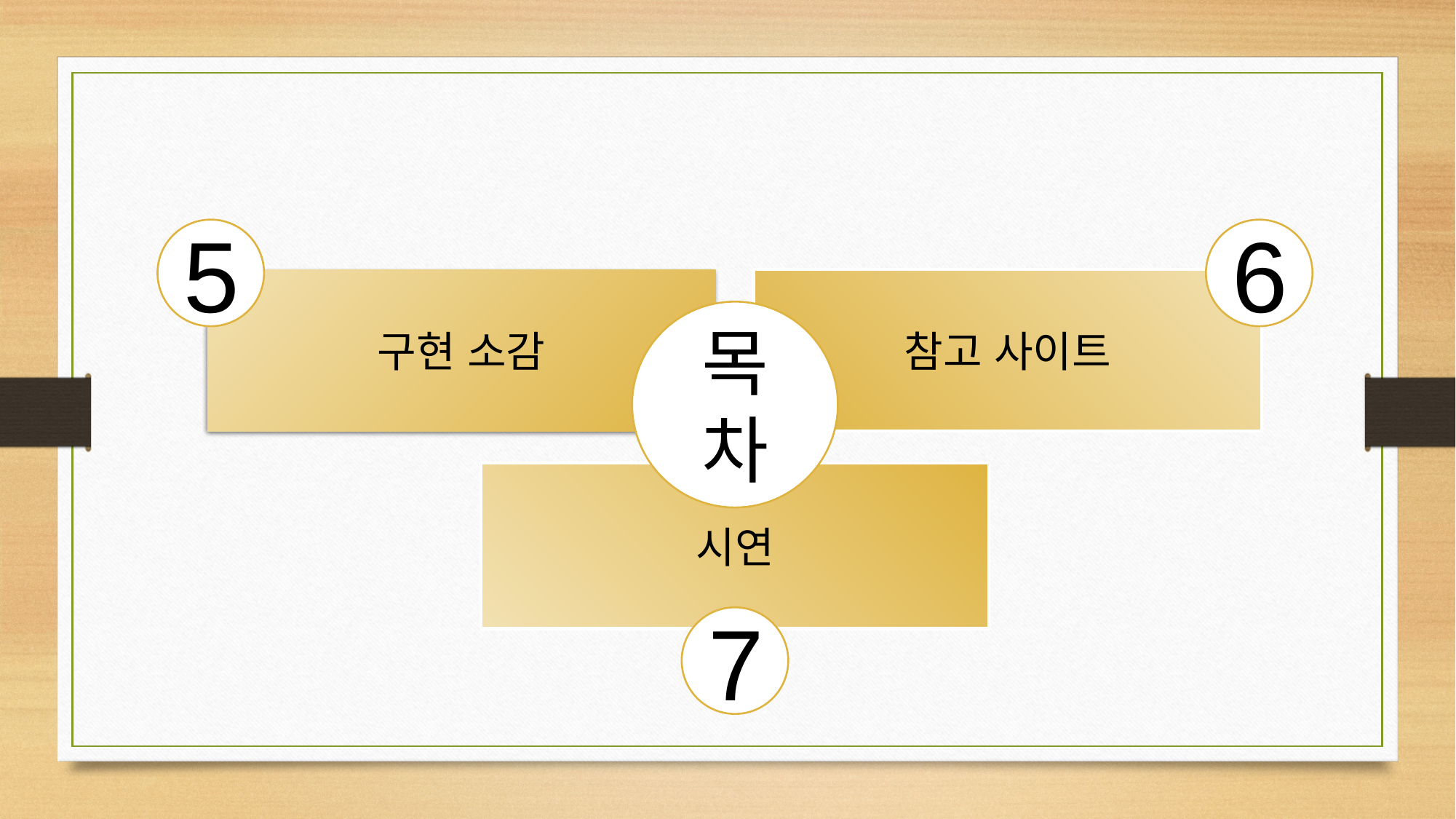

5
6
구현 소감
참고 사이트
목차
시연
7